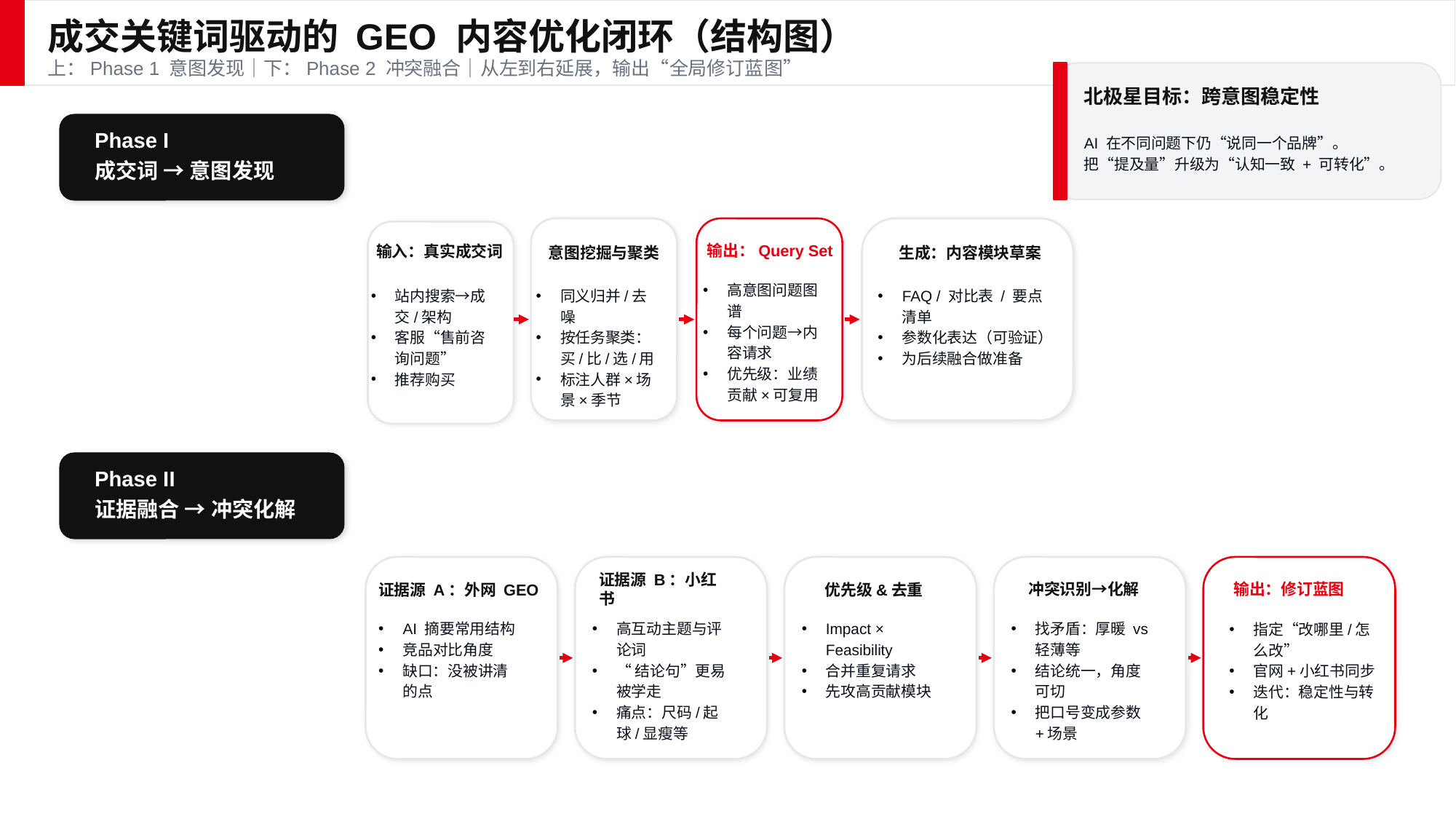

成交关键词驱动的 GEO 内容优化闭环（结构图）
上：Phase 1 意图发现｜下：Phase 2 冲突融合｜从左到右延展，输出“全局修订蓝图”

北极星目标：跨意图稳定性

AI 在不同问题下仍“说同一个品牌”。
把“提及量”升级为“认知一致 + 可转化”。
Phase I
成交词 → 意图发现

输出：Query Set
输入：真实成交词
意图挖掘与聚类
生成：内容模块草案
高意图问题图谱
每个问题→内容请求
优先级：业绩贡献×可复用
站内搜索→成交/架构
客服“售前咨询问题”
推荐购买
同义归并/去噪
按任务聚类：买/比/选/用
标注人群×场景×季节
FAQ / 对比表 / 要点清单
参数化表达（可验证）
为后续融合做准备

Phase II
证据融合 → 冲突化解

证据源 B：小红书
冲突识别→化解
输出：修订蓝图
证据源 A：外网 GEO
优先级&去重
AI 摘要常用结构
竞品对比角度
缺口：没被讲清的点
高互动主题与评论词
“结论句”更易被学走
痛点：尺码/起球/显瘦等
Impact × Feasibility
合并重复请求
先攻高贡献模块
找矛盾：厚暖 vs 轻薄等
结论统一，角度可切
把口号变成参数+场景
指定“改哪里/怎么改”
官网+小红书同步
迭代：稳定性与转化